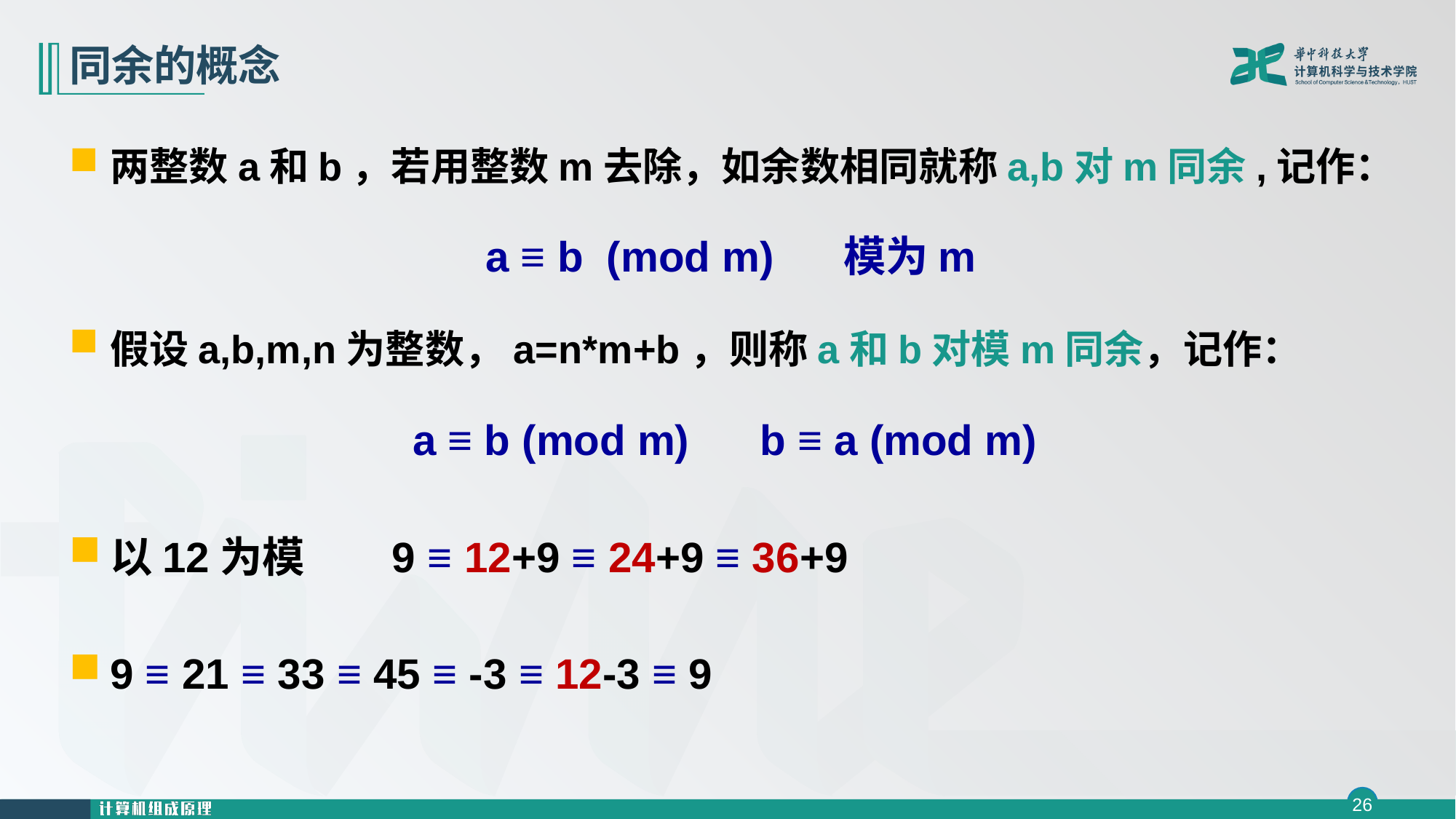

# 同余的概念
两整数a和b，若用整数m去除，如余数相同就称a,b对m同余,记作：
a ≡ b  (mod m)     模为m
假设a,b,m,n为整数，a=n*m+b，则称a和b对模m同余，记作：
a ≡ b (mod m)      b ≡ a (mod m)
以12为模        9 ≡ 12+9 ≡ 24+9 ≡ 36+9
9 ≡ 21 ≡ 33 ≡ 45 ≡ -3 ≡ 12-3 ≡ 9